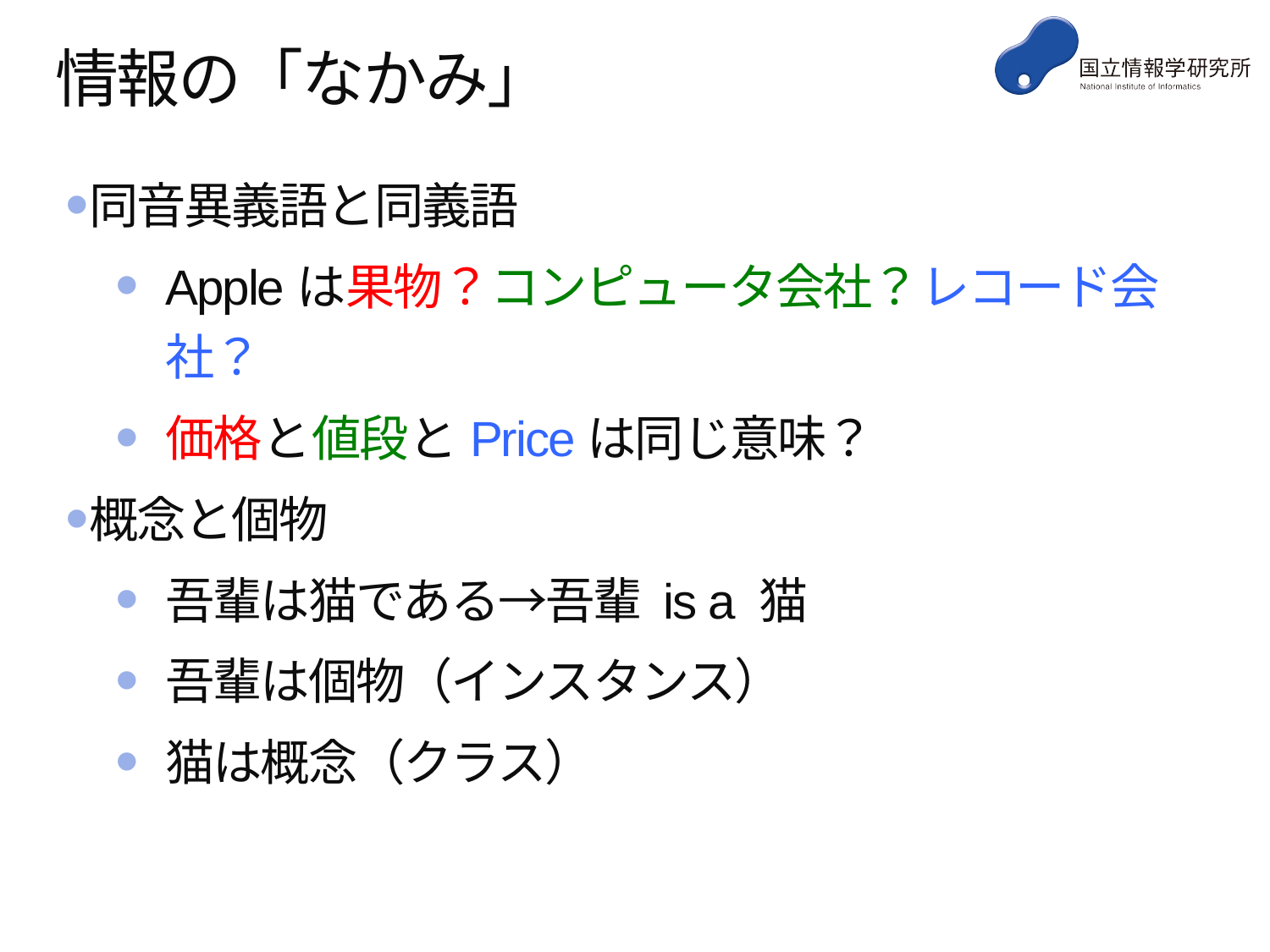

# 情報の「なかみ」
同音異義語と同義語
Appleは果物？コンピュータ会社？レコード会社？
価格と値段とPriceは同じ意味？
概念と個物
吾輩は猫である→吾輩 is a 猫
吾輩は個物（インスタンス）
猫は概念（クラス）